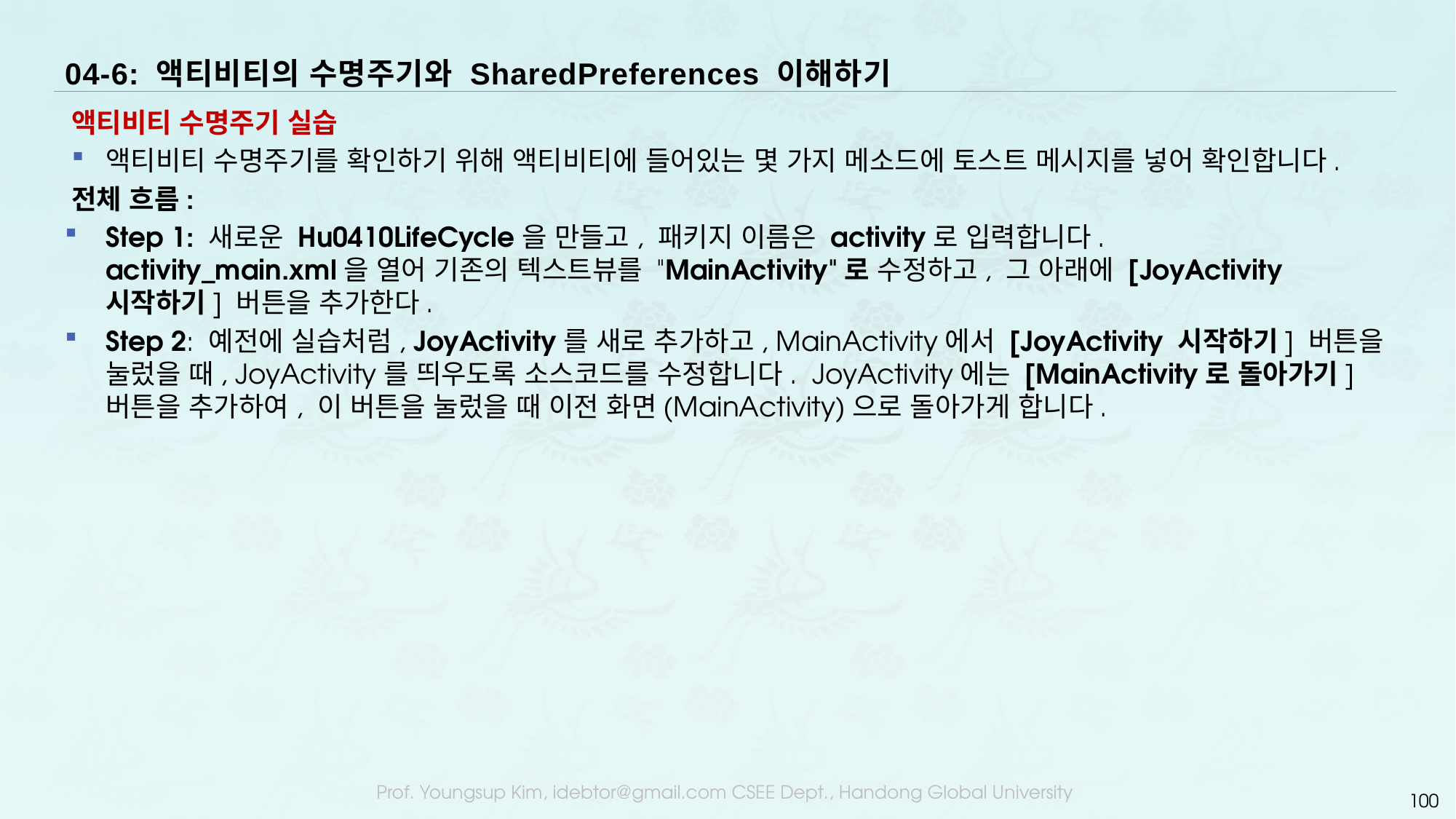

# 04-6: 액티비티의 수명주기와 SharedPreferences 이해하기
액티비티 수명주기 실습
액티비티 수명주기를 확인하기 위해 액티비티에 들어있는 몇 가지 메소드에 토스트 메시지를 넣어 확인합니다.
전체 흐름:
Step 1: 새로운 Hu0410LifeCycle을 만들고, 패키지 이름은 activity로 입력합니다.
activity_main.xml을 열어 기존의 텍스트뷰를 "MainActivity"로 수정하고, 그 아래에 [JoyActivity 시작하기] 버튼을 추가한다.
Step 2: 예전에 실습처럼, JoyActivity를 새로 추가하고, MainActivity에서 [JoyActivity 시작하기] 버튼을 눌렀을 때, JoyActivity를 띄우도록 소스코드를 수정합니다.  JoyActivity에는 [MainActivity로 돌아가기] 버튼을 추가하여, 이 버튼을 눌렀을 때 이전 화면(MainActivity)으로 돌아가게 합니다.

100